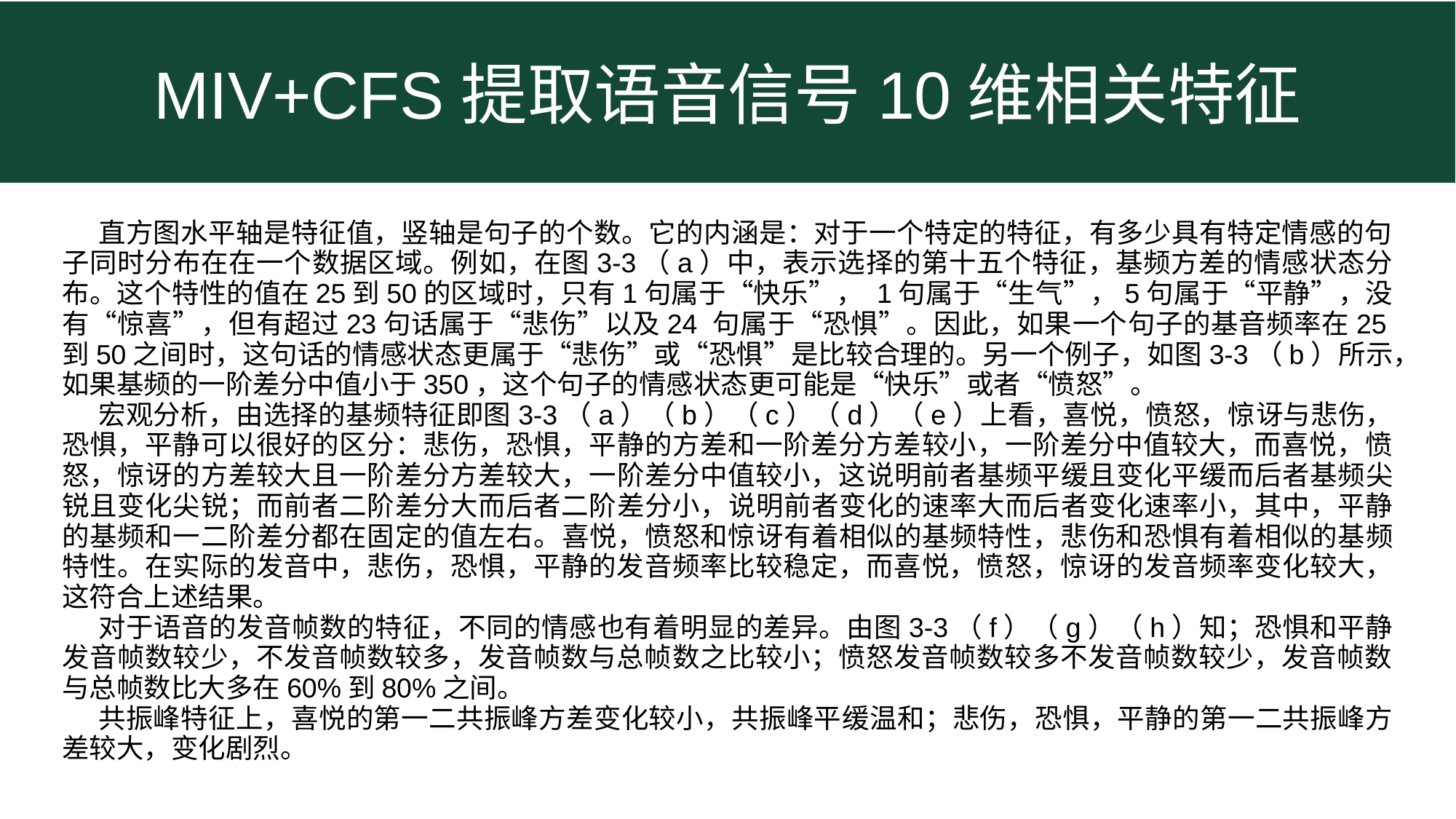

MIV+CFS提取语音信号10维相关特征
选取的十维特征
直方图水平轴是特征值，竖轴是句子的个数。它的内涵是：对于一个特定的特征，有多少具有特定情感的句子同时分布在在一个数据区域。例如，在图3-3（a）中，表示选择的第十五个特征，基频方差的情感状态分布。这个特性的值在25到50的区域时，只有1句属于“快乐”， 1句属于“生气”，5句属于“平静”，没有“惊喜”，但有超过23句话属于“悲伤”以及24 句属于“恐惧”。因此，如果一个句子的基音频率在25到50之间时，这句话的情感状态更属于“悲伤”或“恐惧”是比较合理的。另一个例子，如图3-3（b）所示，如果基频的一阶差分中值小于350，这个句子的情感状态更可能是“快乐”或者“愤怒”。
宏观分析，由选择的基频特征即图3-3（a）（b）（c）（d）（e）上看，喜悦，愤怒，惊讶与悲伤，恐惧，平静可以很好的区分：悲伤，恐惧，平静的方差和一阶差分方差较小，一阶差分中值较大，而喜悦，愤怒，惊讶的方差较大且一阶差分方差较大，一阶差分中值较小，这说明前者基频平缓且变化平缓而后者基频尖锐且变化尖锐；而前者二阶差分大而后者二阶差分小，说明前者变化的速率大而后者变化速率小，其中，平静的基频和一二阶差分都在固定的值左右。喜悦，愤怒和惊讶有着相似的基频特性，悲伤和恐惧有着相似的基频特性。在实际的发音中，悲伤，恐惧，平静的发音频率比较稳定，而喜悦，愤怒，惊讶的发音频率变化较大，这符合上述结果。
对于语音的发音帧数的特征，不同的情感也有着明显的差异。由图3-3（f）（g）（h）知；恐惧和平静发音帧数较少，不发音帧数较多，发音帧数与总帧数之比较小；愤怒发音帧数较多不发音帧数较少，发音帧数与总帧数比大多在60%到80%之间。
共振峰特征上，喜悦的第一二共振峰方差变化较小，共振峰平缓温和；悲伤，恐惧，平静的第一二共振峰方差较大，变化剧烈。